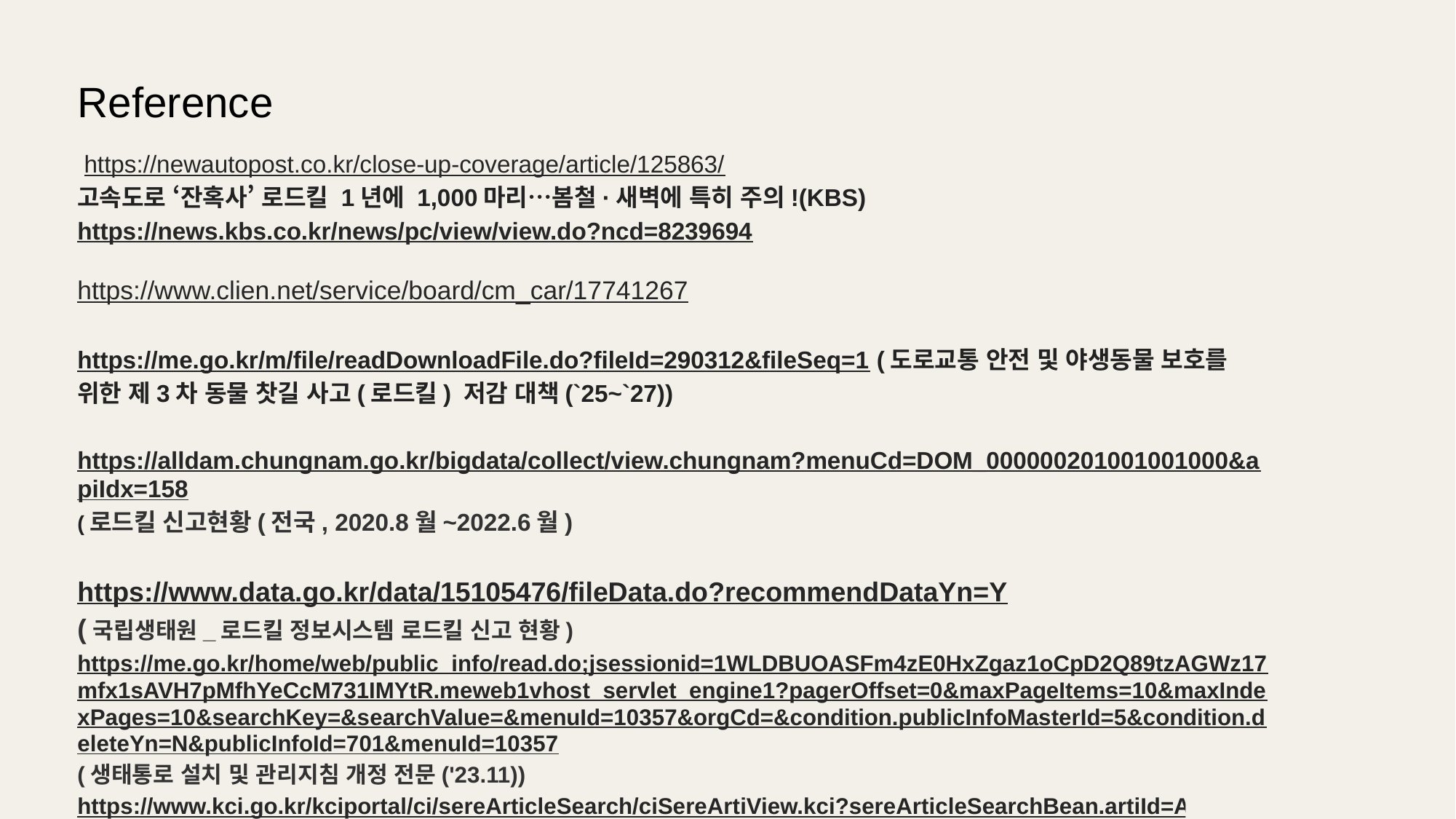

Reference
 https://newautopost.co.kr/close-up-coverage/article/125863/
고속도로 ‘잔혹사’ 로드킬 1년에 1,000마리…봄철·새벽에 특히 주의!(KBS)
https://news.kbs.co.kr/news/pc/view/view.do?ncd=8239694

https://www.clien.net/service/board/cm_car/17741267

https://me.go.kr/m/file/readDownloadFile.do?fileId=290312&fileSeq=1 (도로교통 안전 및 야생동물 보호를 위한 제3차 동물 찻길 사고(로드킬) 저감 대책(`25~`27))

https://alldam.chungnam.go.kr/bigdata/collect/view.chungnam?menuCd=DOM_000000201001001000&apiIdx=158
(로드킬 신고현황(전국, 2020.8월~2022.6월)

https://www.data.go.kr/data/15105476/fileData.do?recommendDataYn=Y
(국립생태원_로드킬 정보시스템 로드킬 신고 현황)
https://me.go.kr/home/web/public_info/read.do;jsessionid=1WLDBUOASFm4zE0HxZgaz1oCpD2Q89tzAGWz17mfx1sAVH7pMfhYeCcM731IMYtR.meweb1vhost_servlet_engine1?pagerOffset=0&maxPageItems=10&maxIndexPages=10&searchKey=&searchValue=&menuId=10357&orgCd=&condition.publicInfoMasterId=5&condition.deleteYn=N&publicInfoId=701&menuId=10357
(생태통로 설치 및 관리지침 개정 전문('23.11))
https://www.kci.go.kr/kciportal/ci/sereArticleSearch/ciSereArtiView.kci?sereArticleSearchBean.artiId=ART003075783
(기계학습 기반의 로드킬 발생 예측과 영향 요인 탐색에 대한 연구)